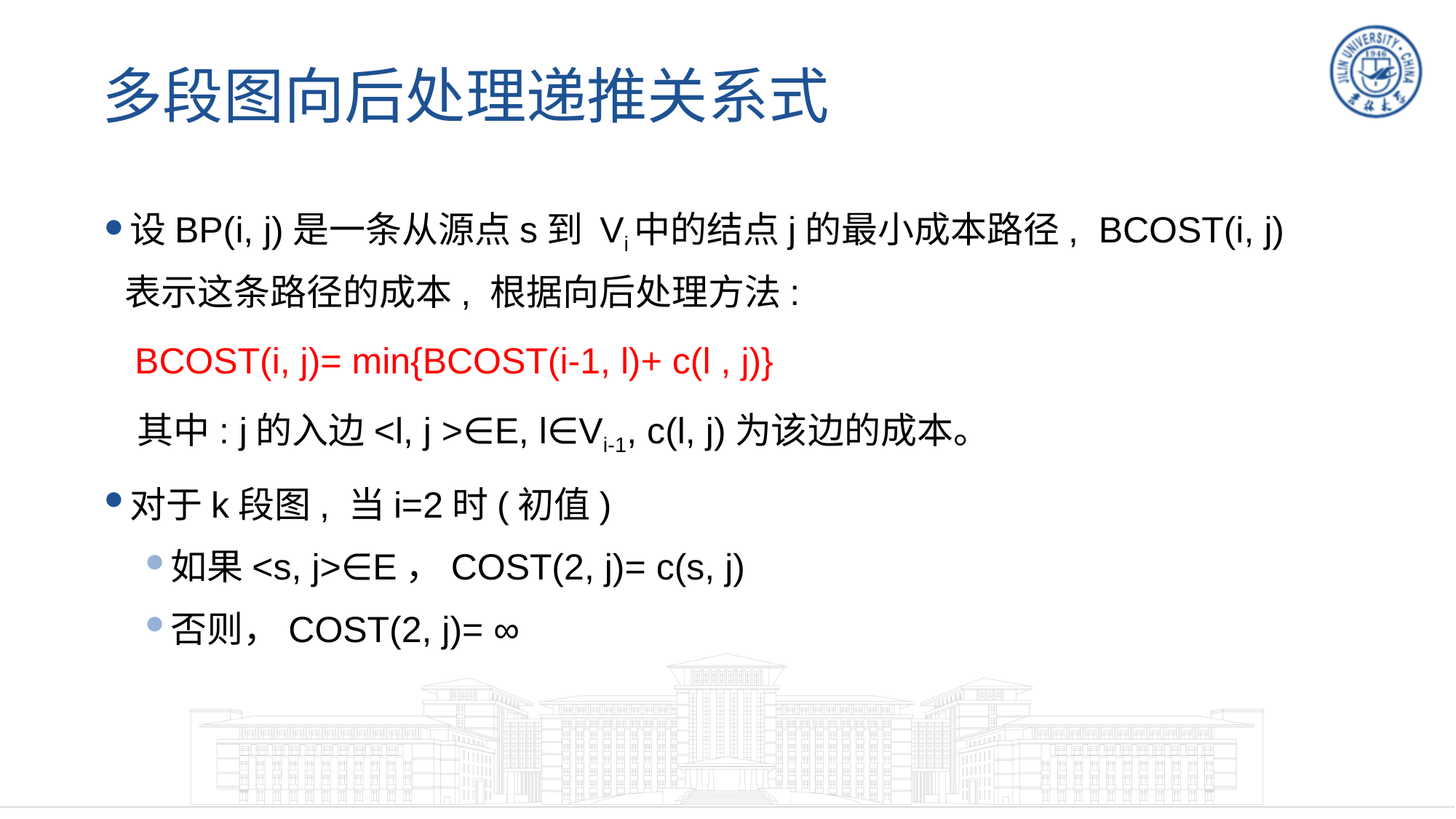

# 多段图向后处理递推关系式
设BP(i, j)是一条从源点s到 Vi中的结点j的最小成本路径,  BCOST(i, j)表示这条路径的成本, 根据向后处理方法:
   BCOST(i, j)= min{BCOST(i-1, l)+ c(l , j)}
   其中: j的入边<l, j >∈E, l∈Vi-1, c(l, j)为该边的成本。
对于k段图, 当i=2时(初值)
如果<s, j>∈E，COST(2, j)= c(s, j)
否则，COST(2, j)= ∞
26